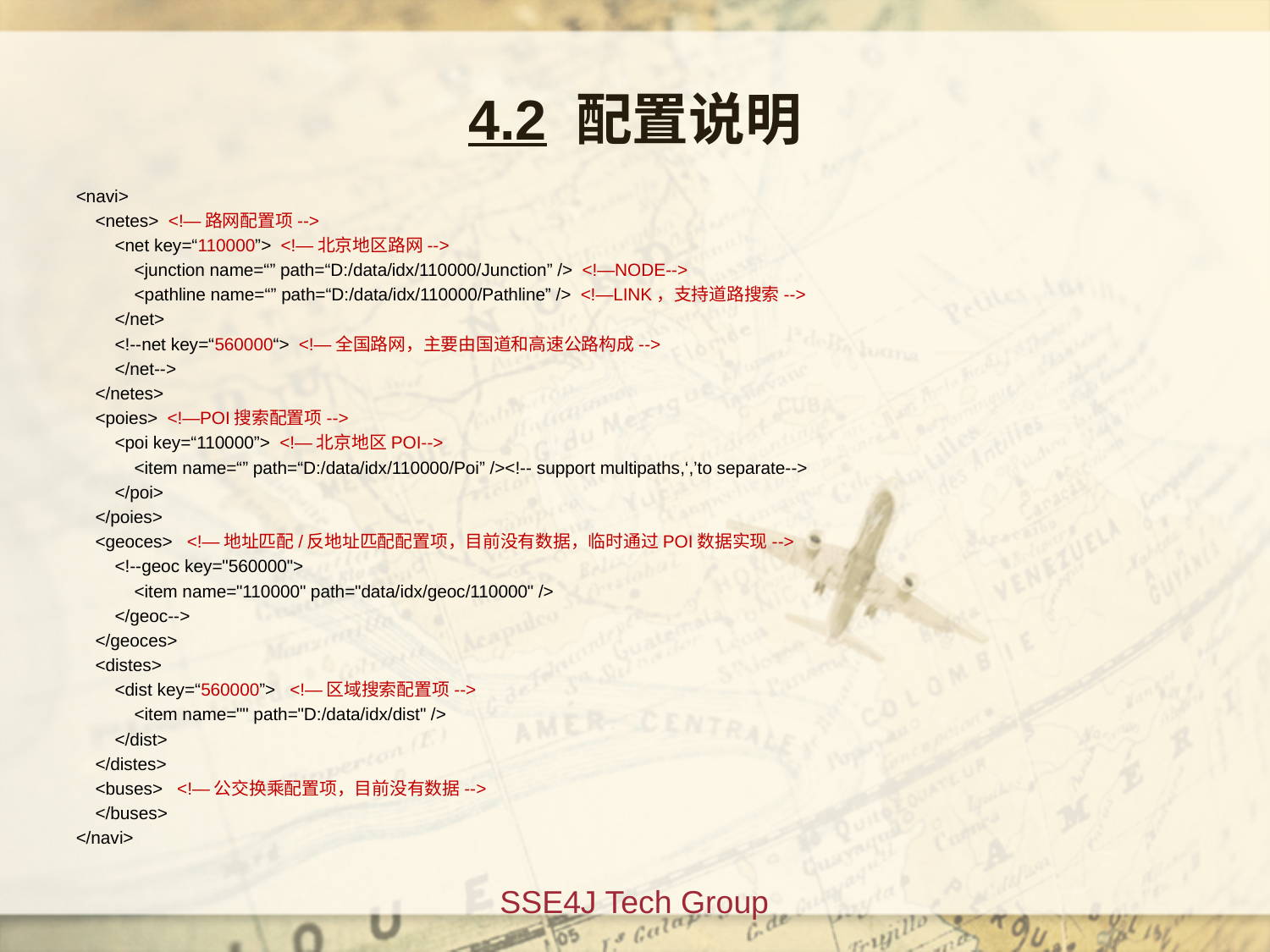

4.2 配置说明
<navi>
    <netes>  <!—路网配置项-->
        <net key=“110000”>  <!—北京地区路网-->
            <junction name=“” path=“D:/data/idx/110000/Junction” />  <!—NODE-->
            <pathline name=“” path=“D:/data/idx/110000/Pathline” />  <!—LINK，支持道路搜索-->
        </net>
        <!--net key=“560000“>  <!—全国路网，主要由国道和高速公路构成-->
        </net-->
    </netes>
    <poies>  <!—POI搜索配置项-->
        <poi key=“110000”>  <!—北京地区POI-->
            <item name=“” path=“D:/data/idx/110000/Poi” /><!-- support multipaths,‘,’to separate-->
        </poi>
    </poies>
    <geoces>   <!—地址匹配/反地址匹配配置项，目前没有数据，临时通过POI数据实现-->
        <!--geoc key="560000">
            <item name="110000" path="data/idx/geoc/110000" />
        </geoc-->
    </geoces>
    <distes>
        <dist key=“560000”>   <!—区域搜索配置项-->
            <item name="" path="D:/data/idx/dist" />
        </dist>
    </distes>
    <buses>   <!—公交换乘配置项，目前没有数据-->
    </buses>
</navi>